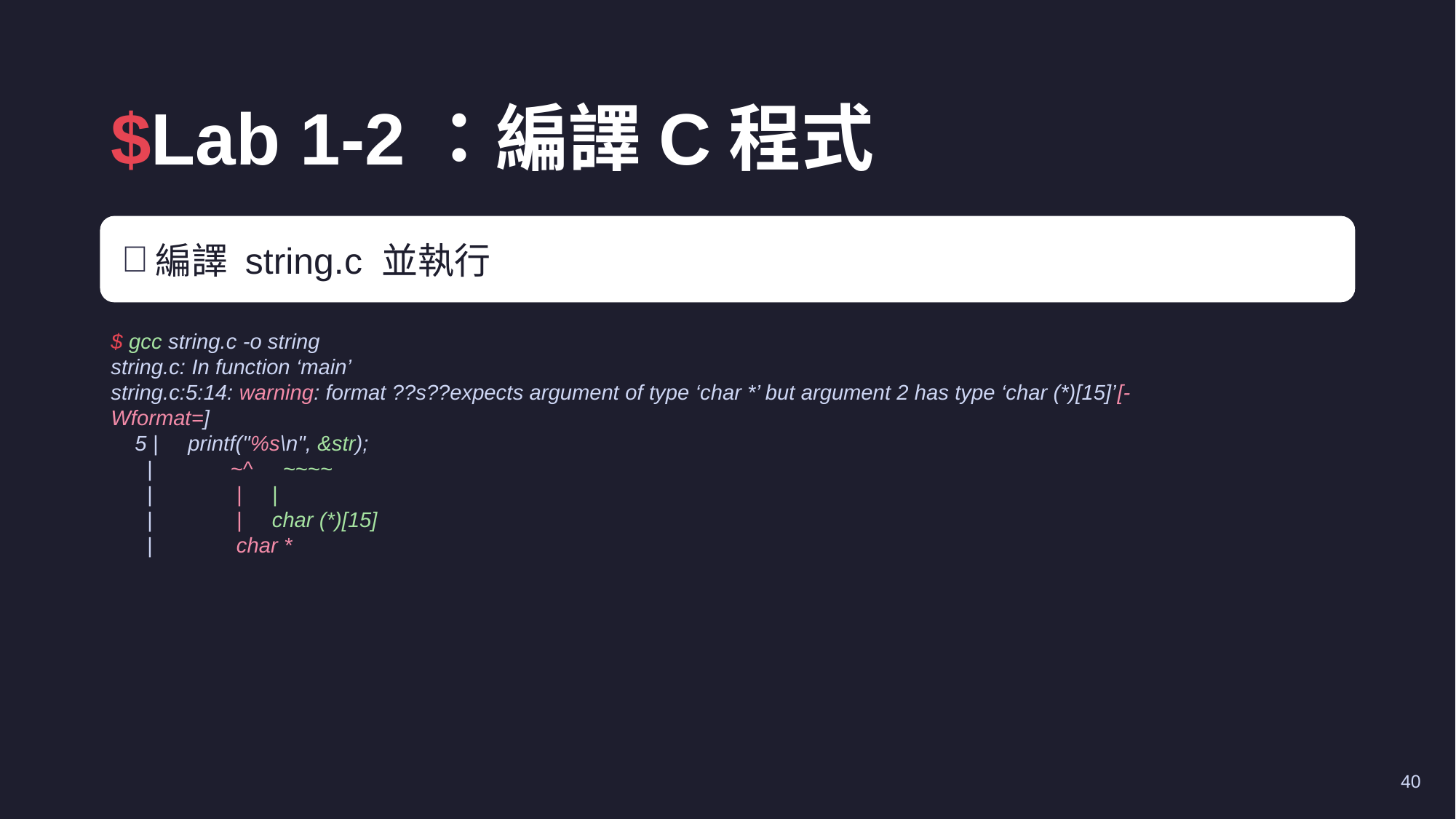

# $Lab 1-2：編譯C程式
編譯 string.c 並執行
$ gcc string.c -o string
string.c: In function ‘main’
string.c:5:14: warning: format ??s??expects argument of type ‘char *’ but argument 2 has type ‘char (*)[15]’[-Wformat=]
    5 |     printf("%s\n", &str);
      |             ~^     ~~~~
      |              |     |
      |              |     char (*)[15]
      |              char *
40